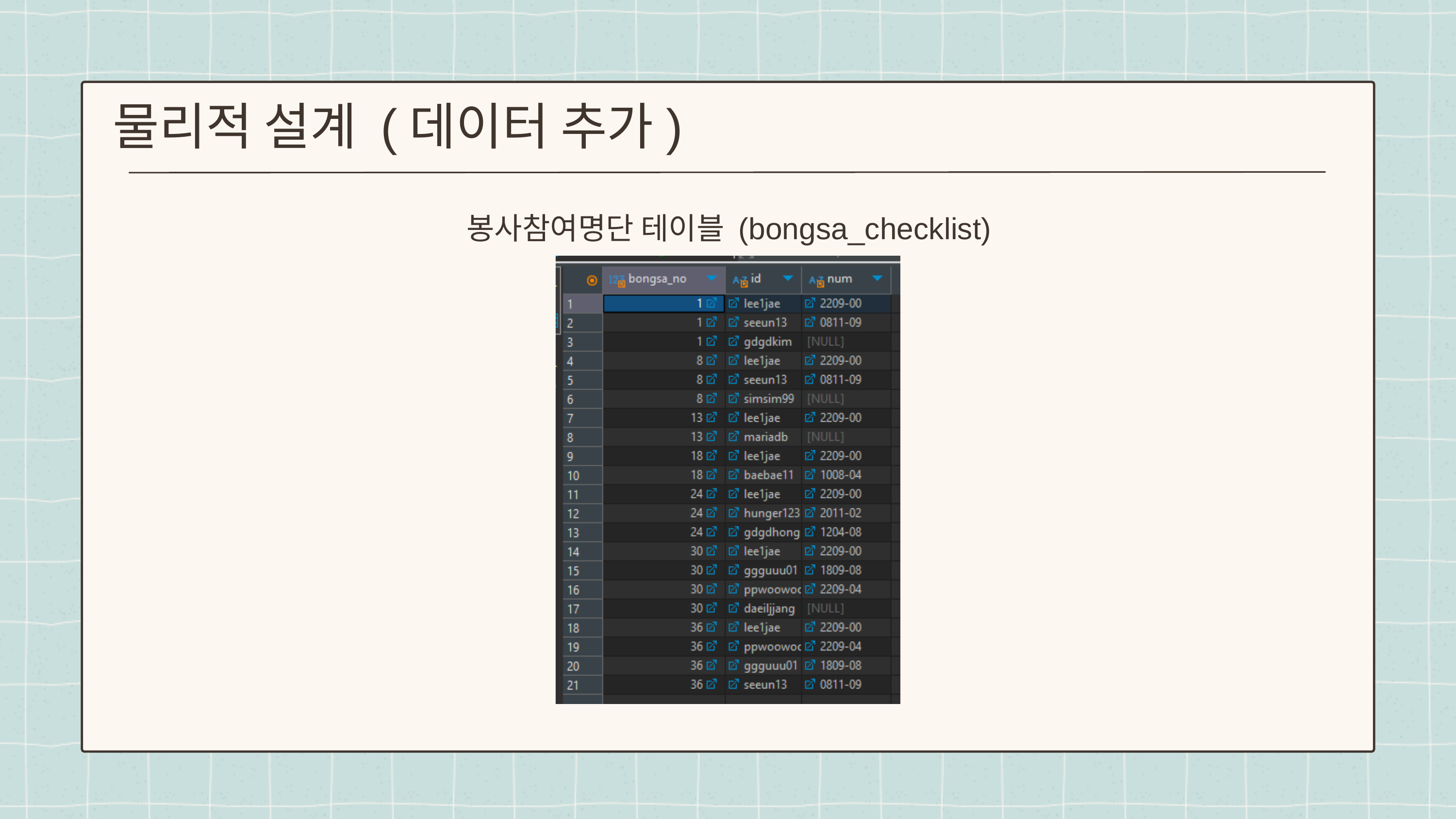

물리적 설계 (데이터 추가)

봉사참여명단 테이블 (bongsa_checklist)